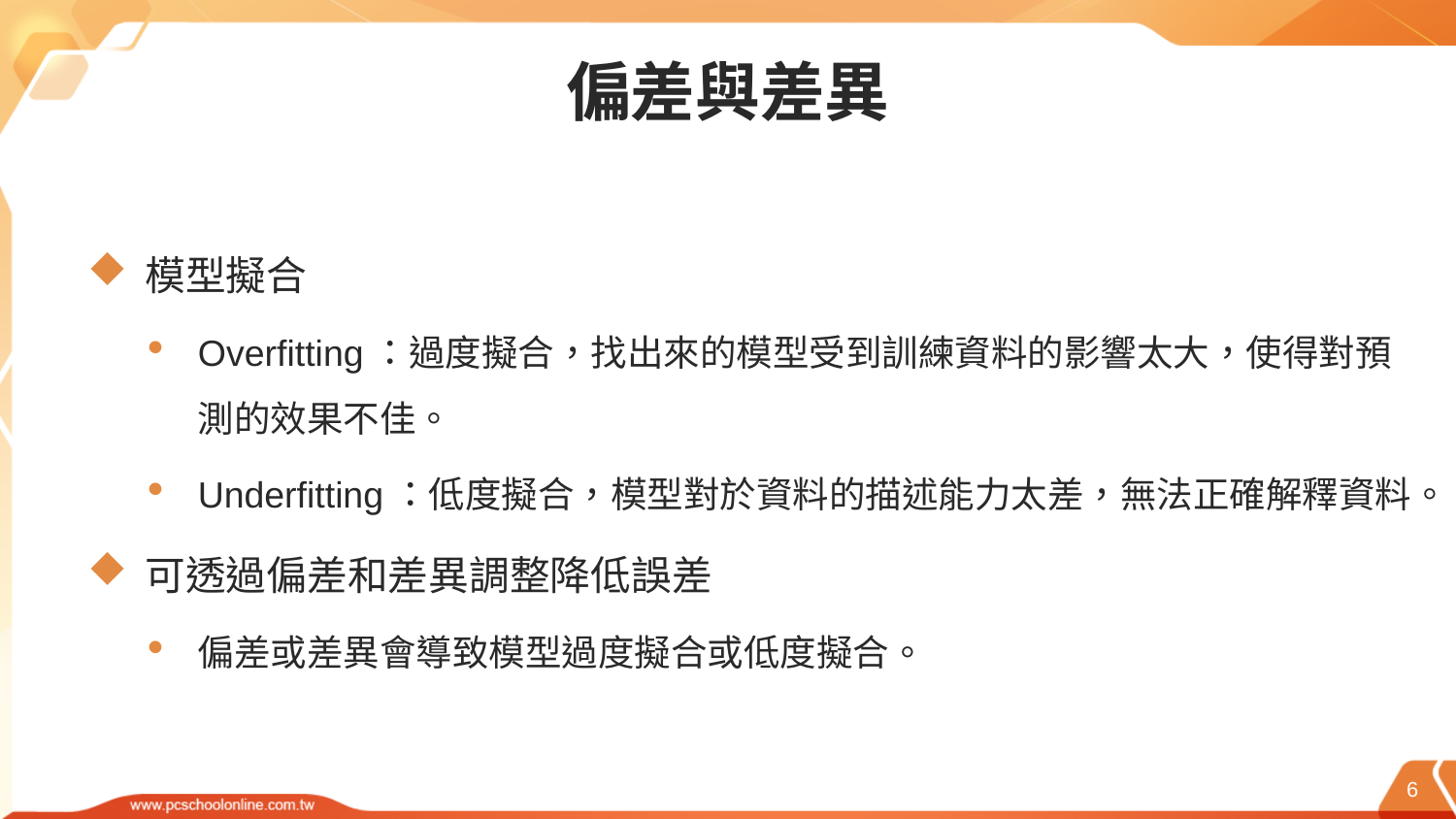

# 偏差與差異
模型擬合
Overfitting：過度擬合，找出來的模型受到訓練資料的影響太大，使得對預測的效果不佳。
Underfitting：低度擬合，模型對於資料的描述能力太差，無法正確解釋資料。
可透過偏差和差異調整降低誤差
偏差或差異會導致模型過度擬合或低度擬合。
6